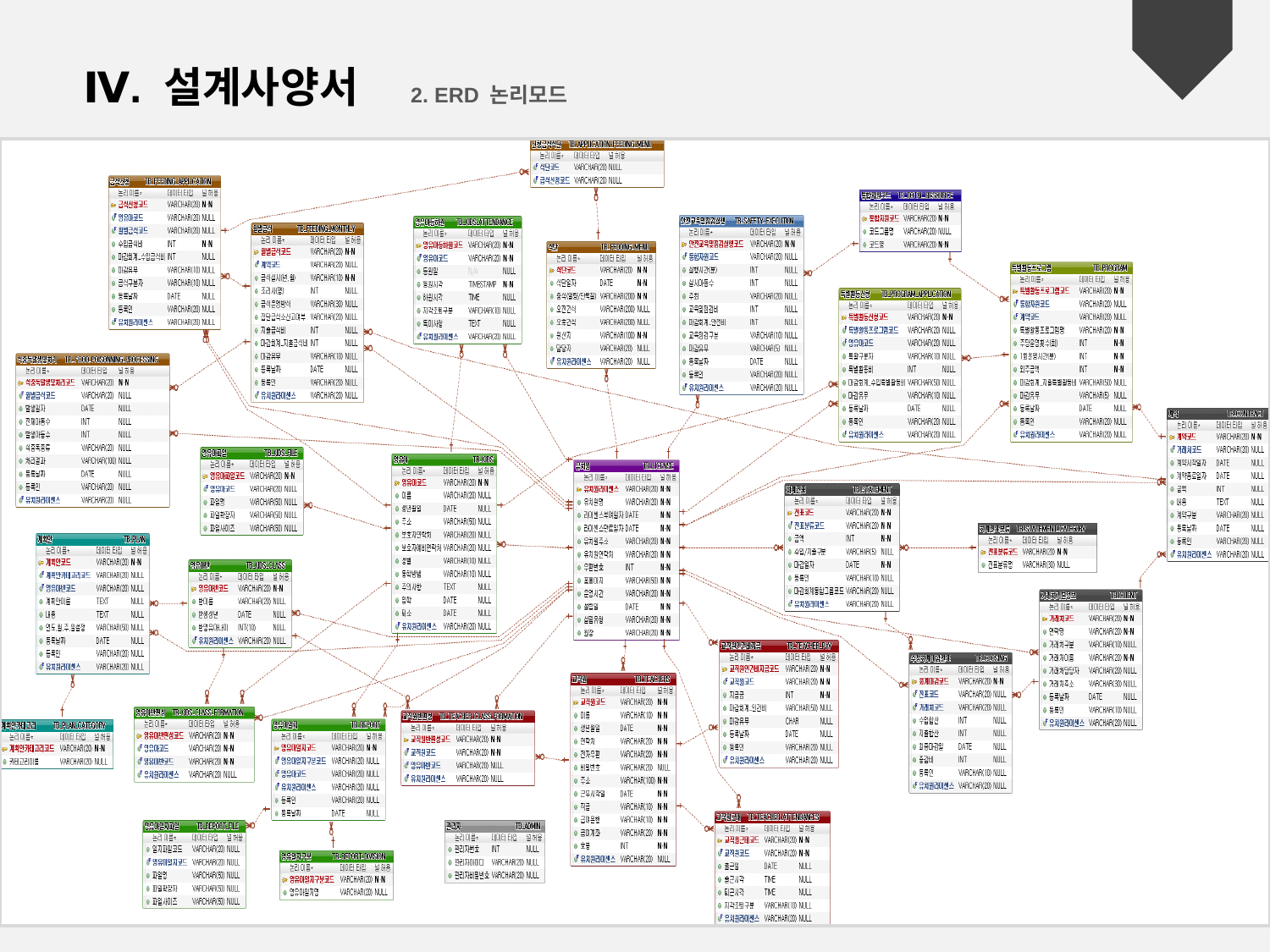

Ⅳ. 설계사양서　2. ERD 논리모드

PPT BY. YOONYM
　http://ds1104.blog.me